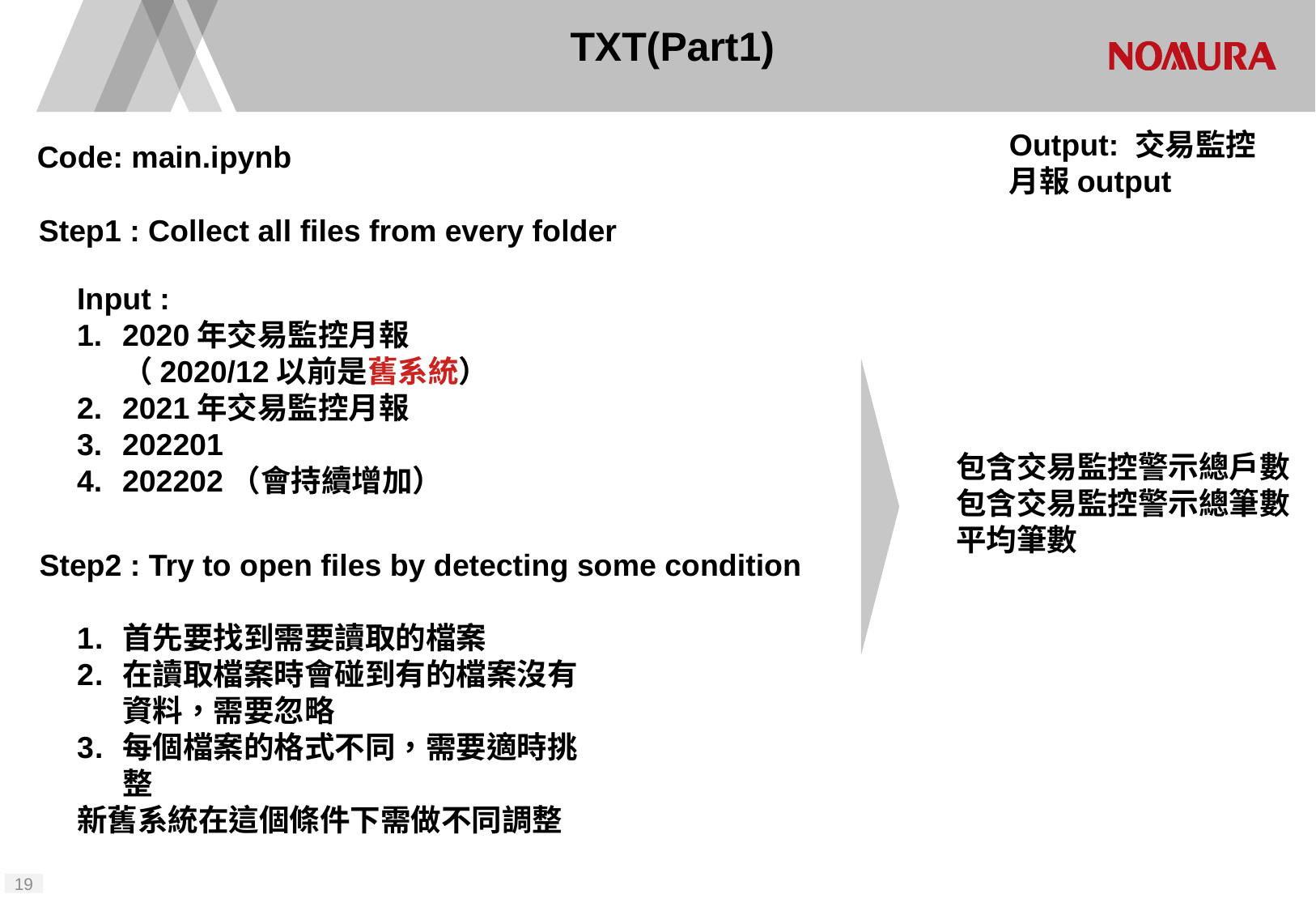

# TXT(Part1)
Output: 交易監控
月報output
Code: main.ipynb
Step1 : Collect all files from every folder
Input :
2020年交易監控月報（2020/12以前是舊系統）
2021年交易監控月報
202201
202202（會持續增加）
包含交易監控警示總戶數
包含交易監控警示總筆數
平均筆數

Step2 : Try to open files by detecting some condition
首先要找到需要讀取的檔案
在讀取檔案時會碰到有的檔案沒有資料，需要忽略
每個檔案的格式不同，需要適時挑整
新舊系統在這個條件下需做不同調整
19